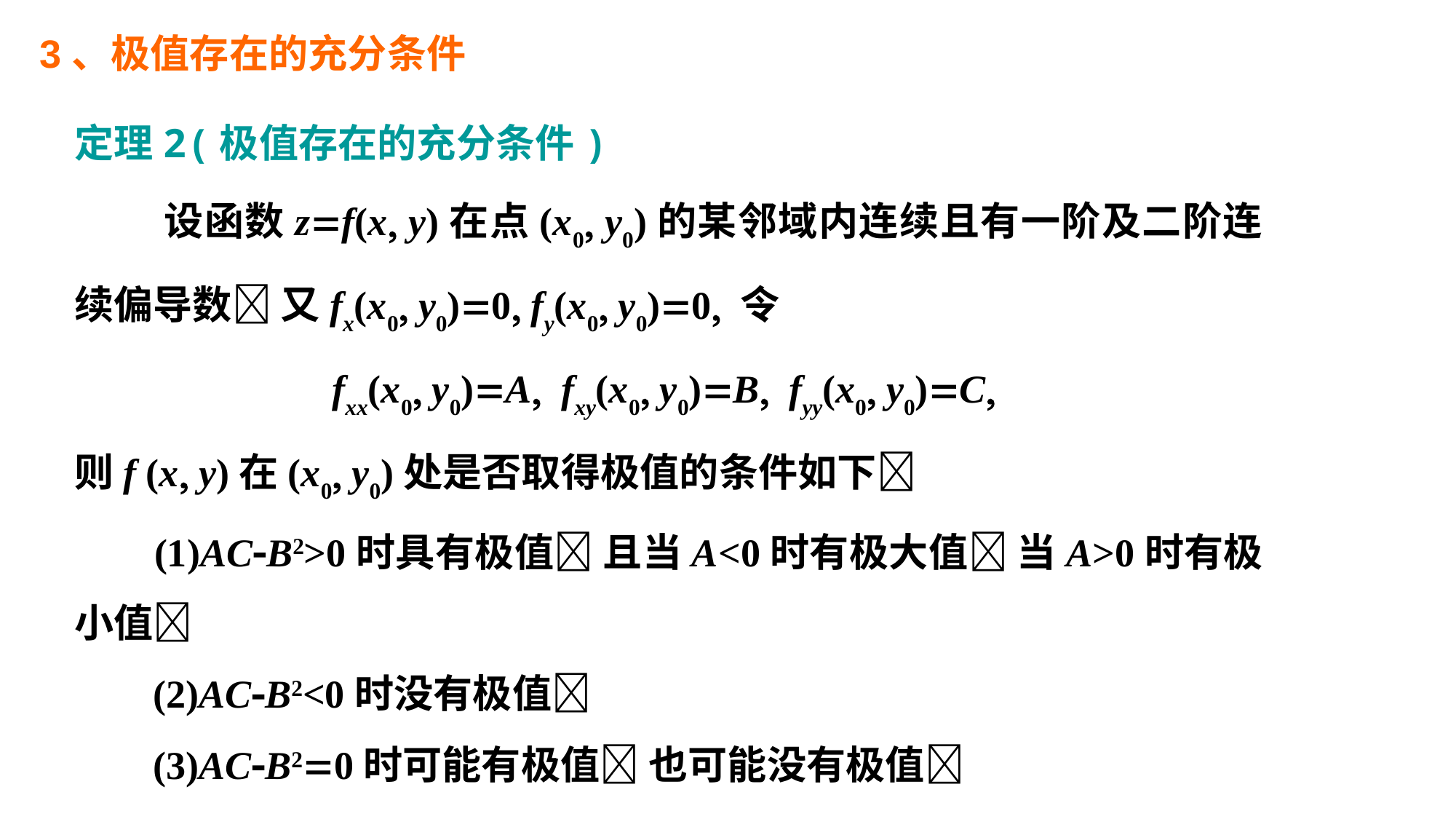

3、极值存在的充分条件
定理2(极值存在的充分条件)
        设函数z=f(x, y)在点(x0, y0)的某邻域内连续且有一阶及二阶连续偏导数, 又fx(x0, y0)=0, fy(x0, y0)=0, 令
fxx(x0, y0)=A,  fxy(x0, y0)=B,  fyy(x0, y0)=C,
则f (x, y)在(x0, y0)处是否取得极值的条件如下:
        (1)AC−B2>0时具有极值, 且当A<0时有极大值, 当A>0时有极小值;
        (2)AC−B2<0时没有极值;
        (3)AC−B2=0时可能有极值, 也可能没有极值.